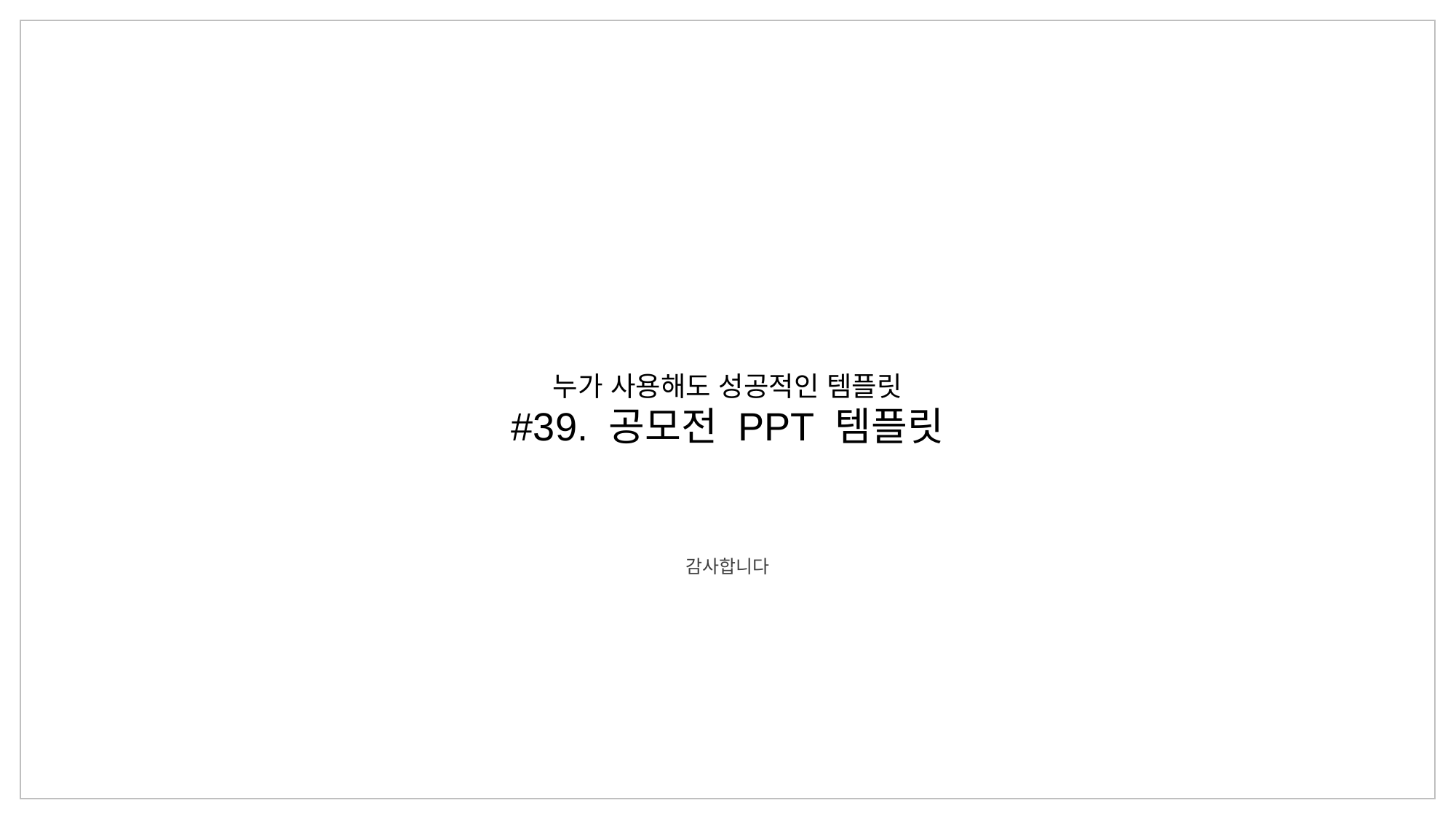

누가 사용해도 성공적인 템플릿
#39. 공모전 PPT 템플릿
감사합니다